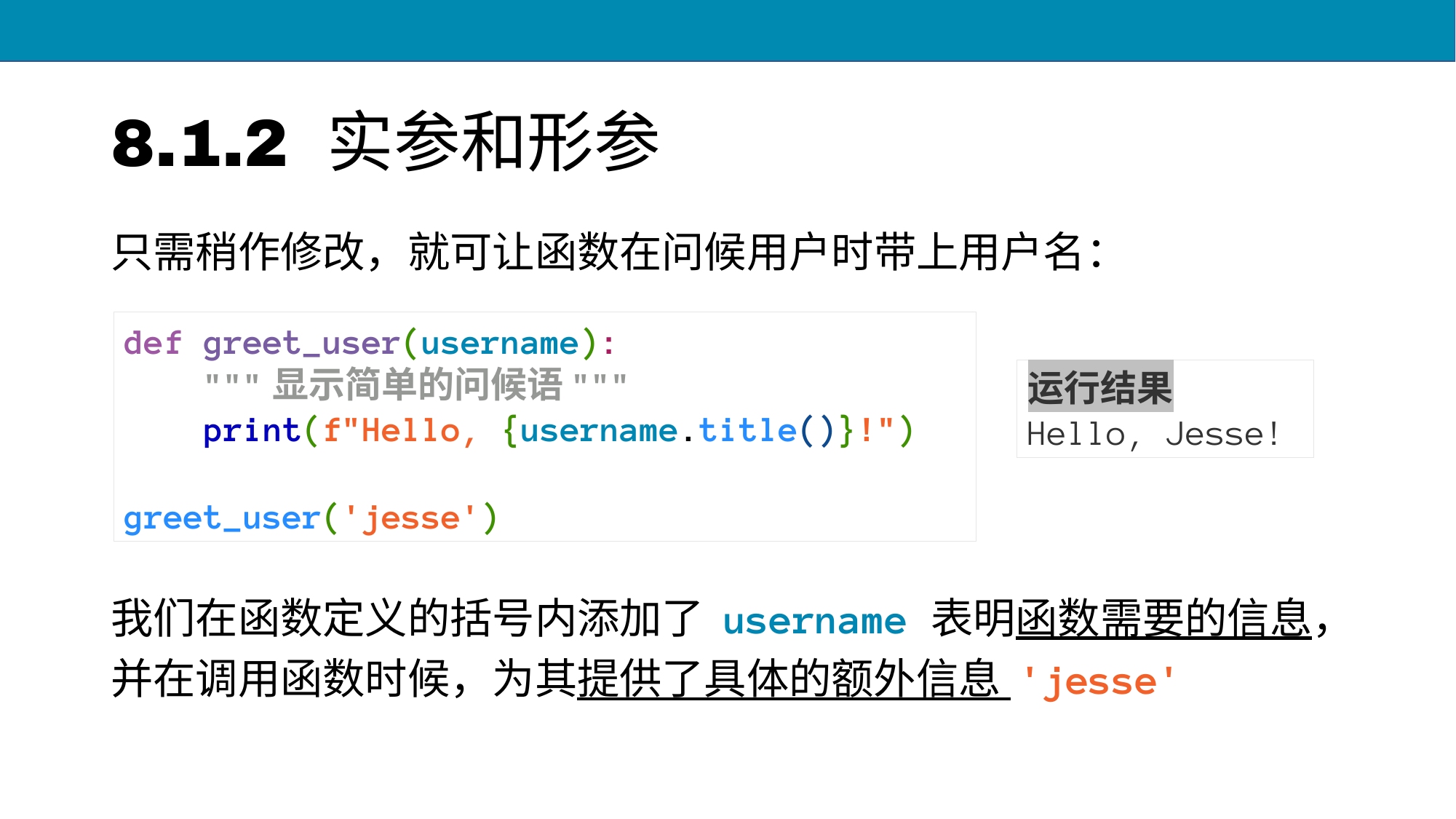

# 8.1.2 实参和形参
只需稍作修改，就可让函数在问候用户时带上用户名：

我们在函数定义的括号内添加了 username 表明函数需要的信息，
并在调用函数时候，为其提供了具体的额外信息 'jesse'
def greet_user(username):
    """显示简单的问候语"""
    print(f"Hello, {username.title()}!")
greet_user('jesse')
运行结果
Hello, Jesse!